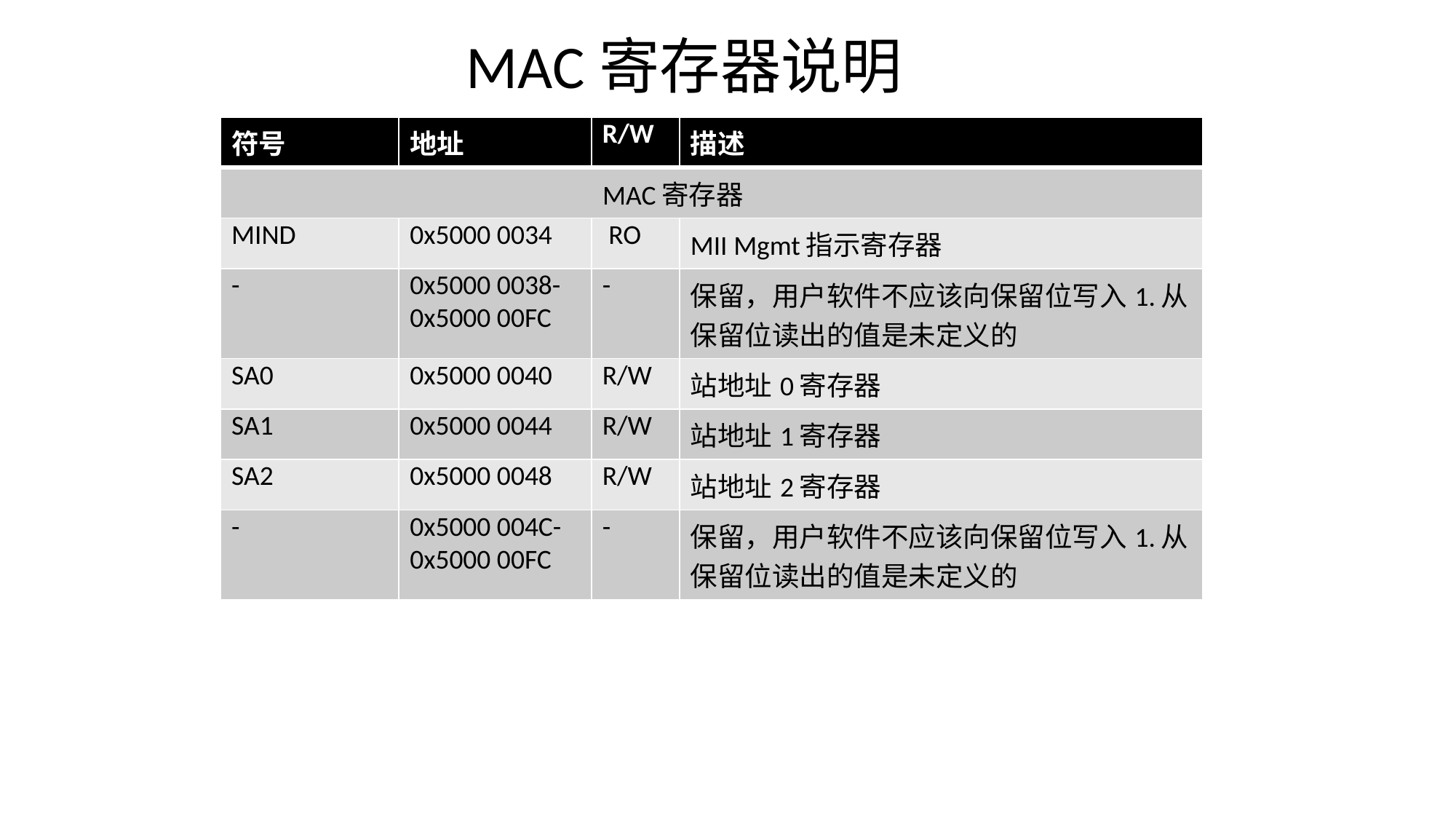

MAC寄存器说明
| 符号 | 地址 | R/W | 描述 |
| --- | --- | --- | --- |
| MAC寄存器 |  |  |  |
| MIND | 0x5000 0034 | RO | MII Mgmt指示寄存器 |
| - | 0x5000 0038- 0x5000 00FC | - | 保留，用户软件不应该向保留位写入1.从保留位读出的值是未定义的 |
| SA0 | 0x5000 0040 | R/W | 站地址0寄存器 |
| SA1 | 0x5000 0044 | R/W | 站地址1寄存器 |
| SA2 | 0x5000 0048 | R/W | 站地址2寄存器 |
| - | 0x5000 004C- 0x5000 00FC | - | 保留，用户软件不应该向保留位写入1.从保留位读出的值是未定义的 |